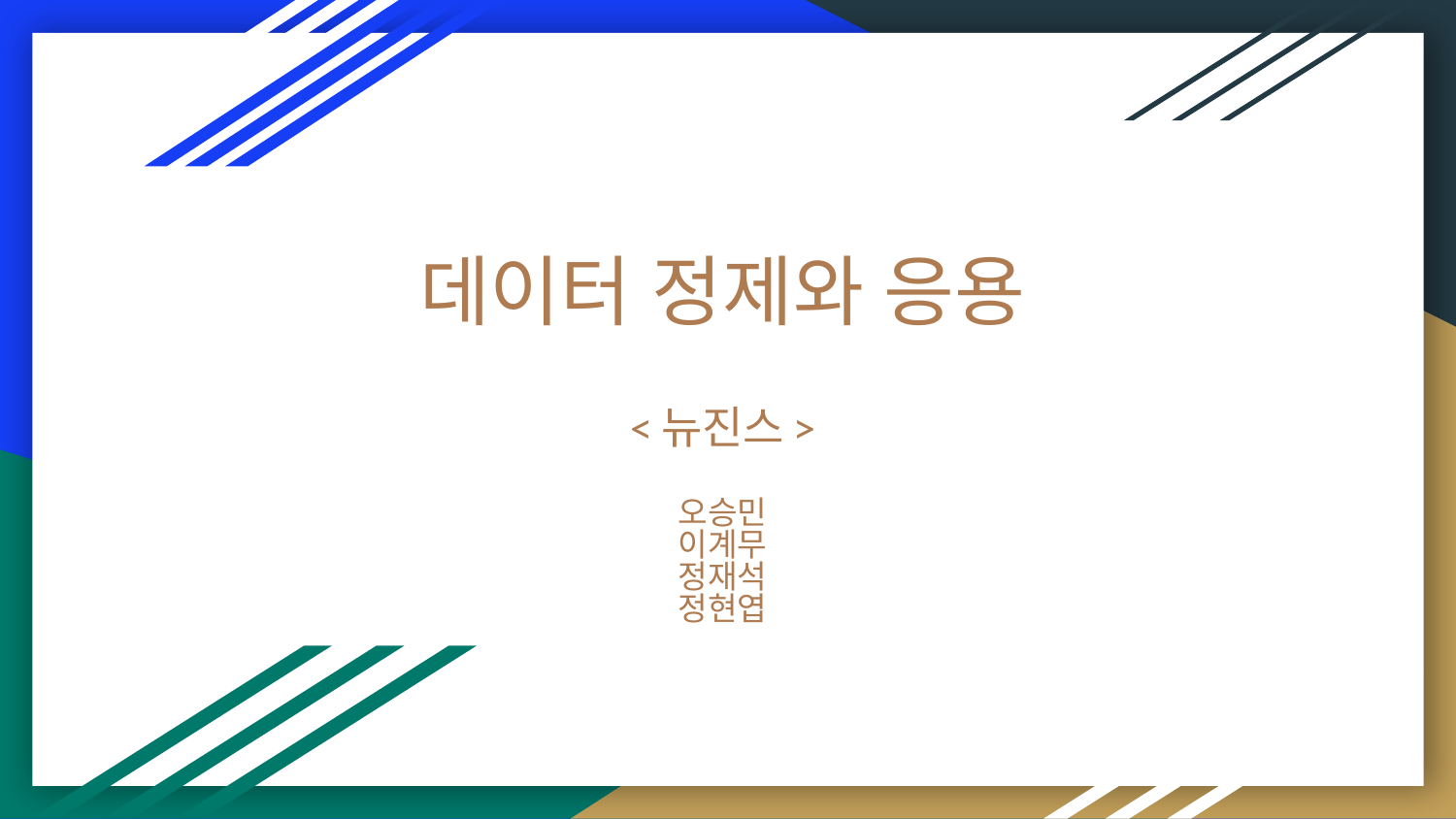

# 데이터 정제와 응용
<뉴진스>

오승민
이계무
정재석
정현엽